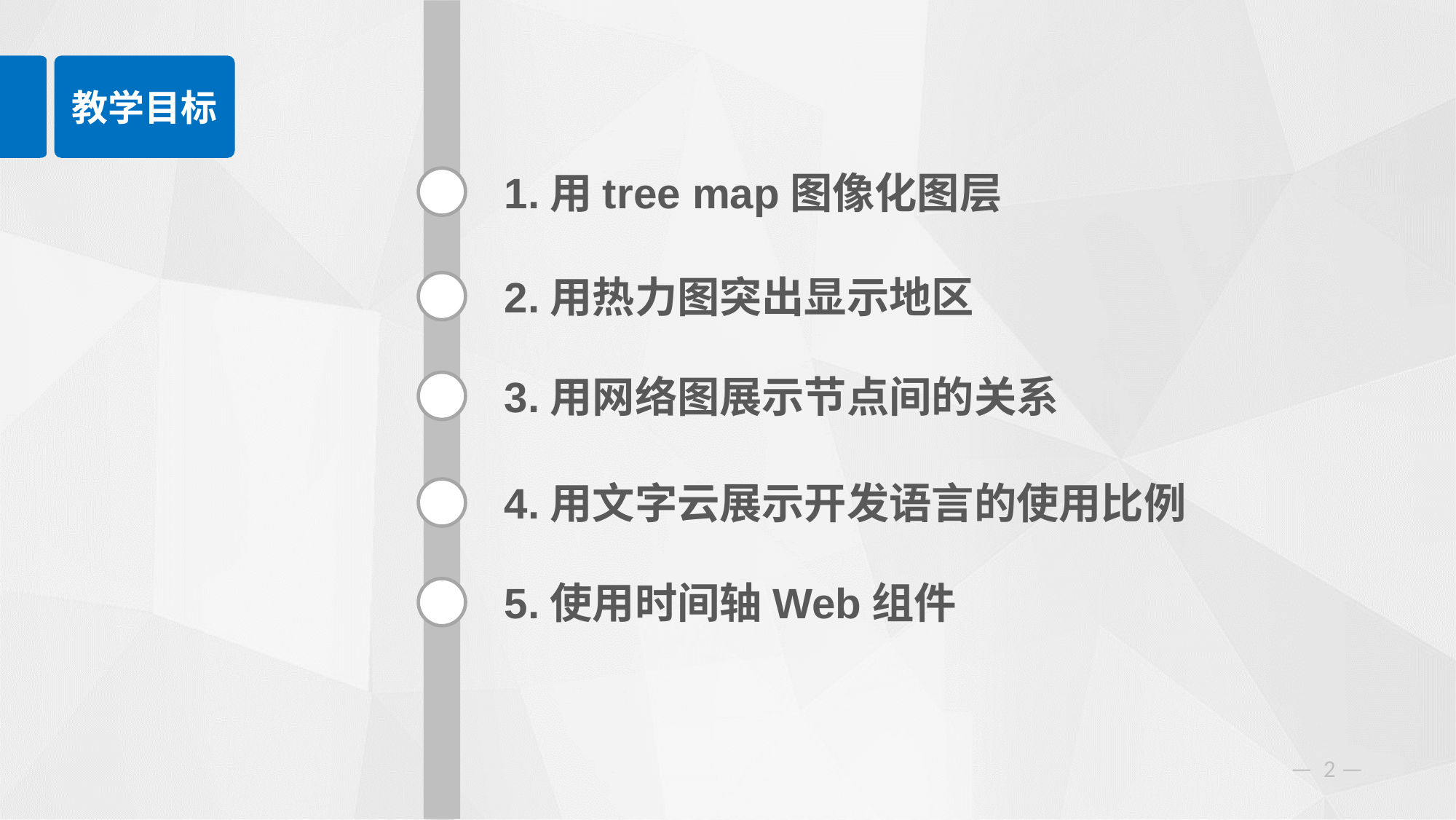

教学目标

1.用tree map图像化图层

2.用热力图突出显示地区

3.用网络图展示节点间的关系

4.用文字云展示开发语言的使用比例

5.使用时间轴Web组件

—  2 —